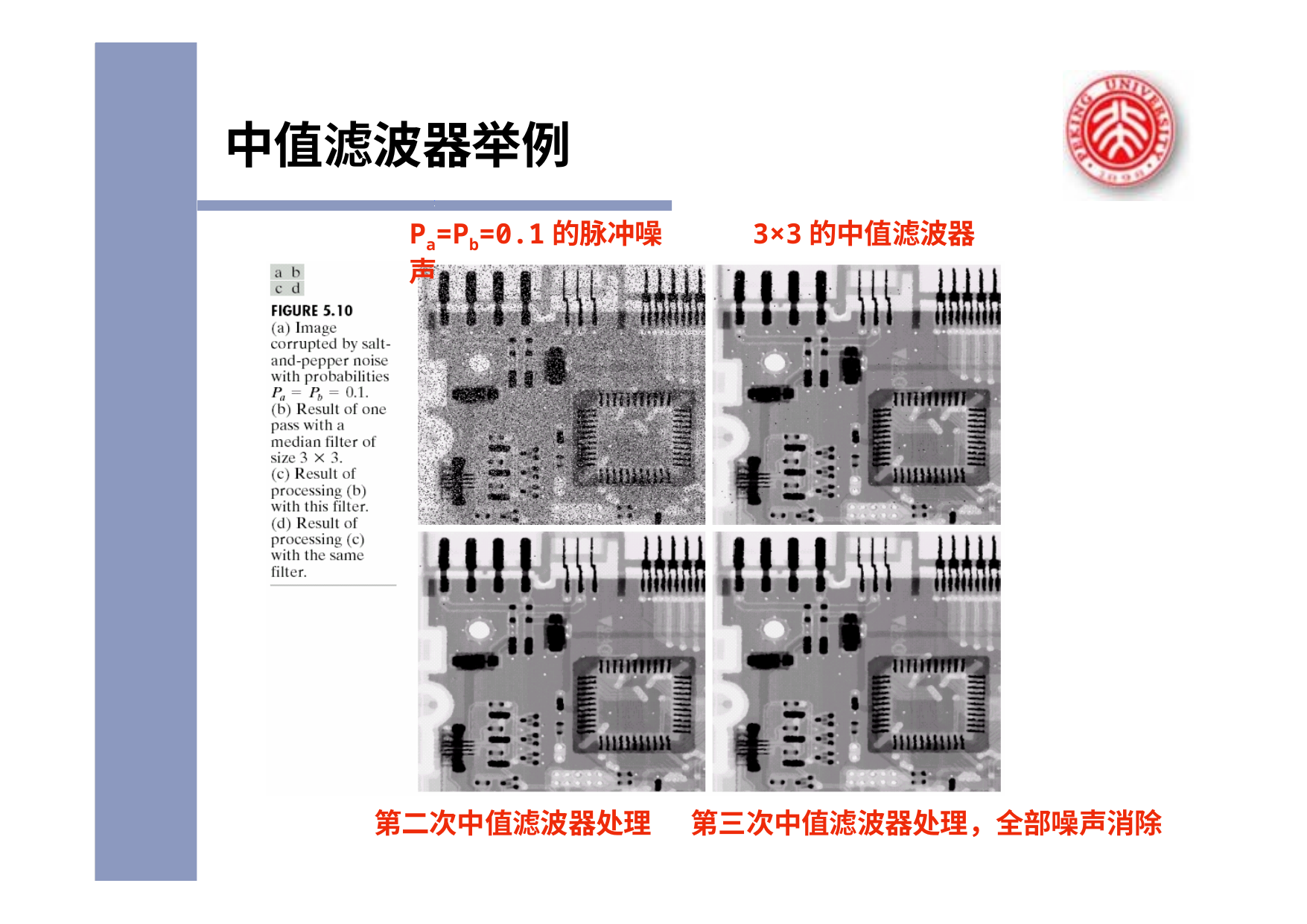

# 中值滤波器举例

Pa=Pb=0.1的脉冲噪声
3×3的中值滤波器

第二次中值滤波器处理
第三次中值滤波器处理，全部噪声消除